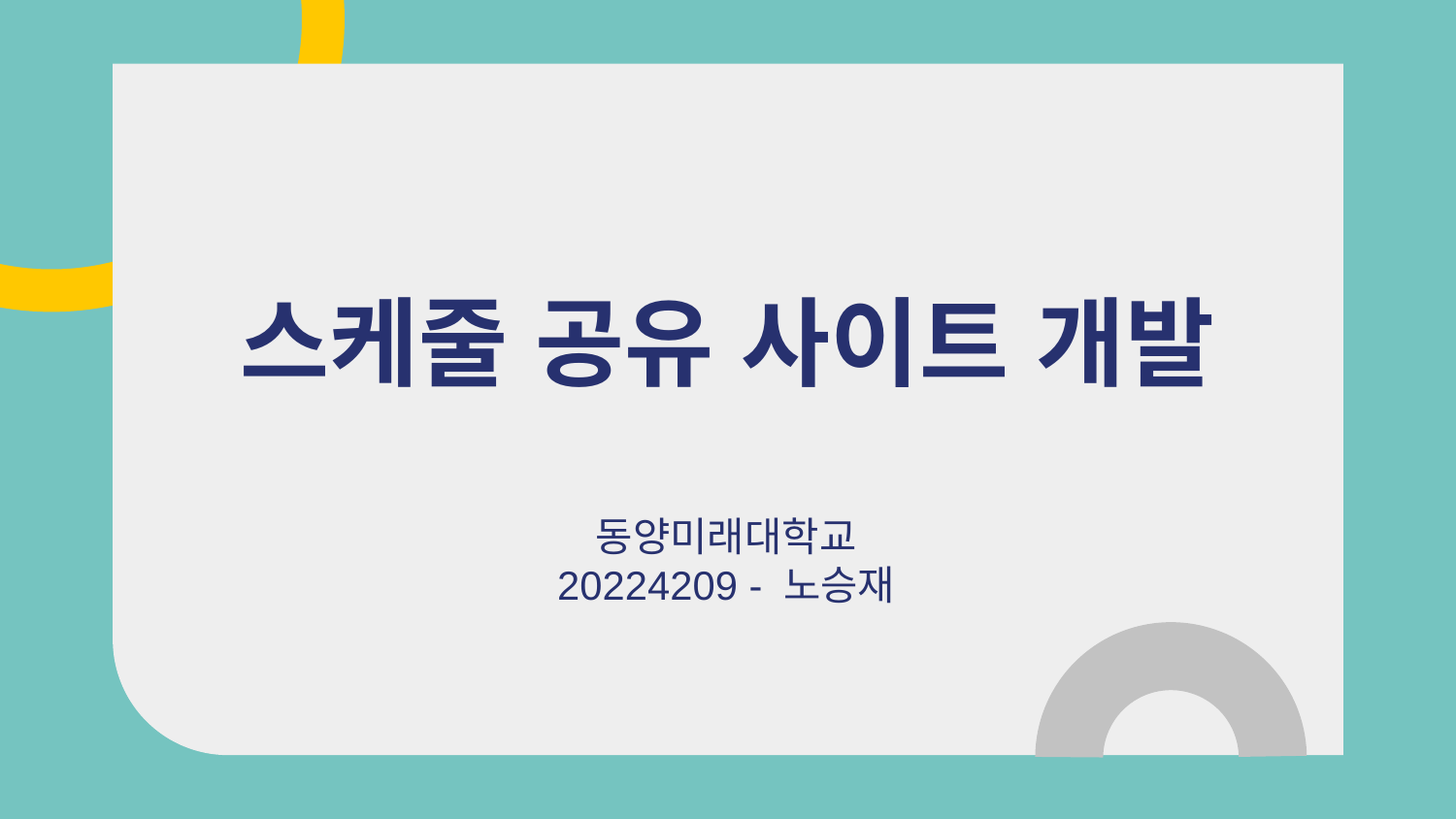

# 스케줄 공유 사이트 개발
동양미래대학교
20224209 - 노승재